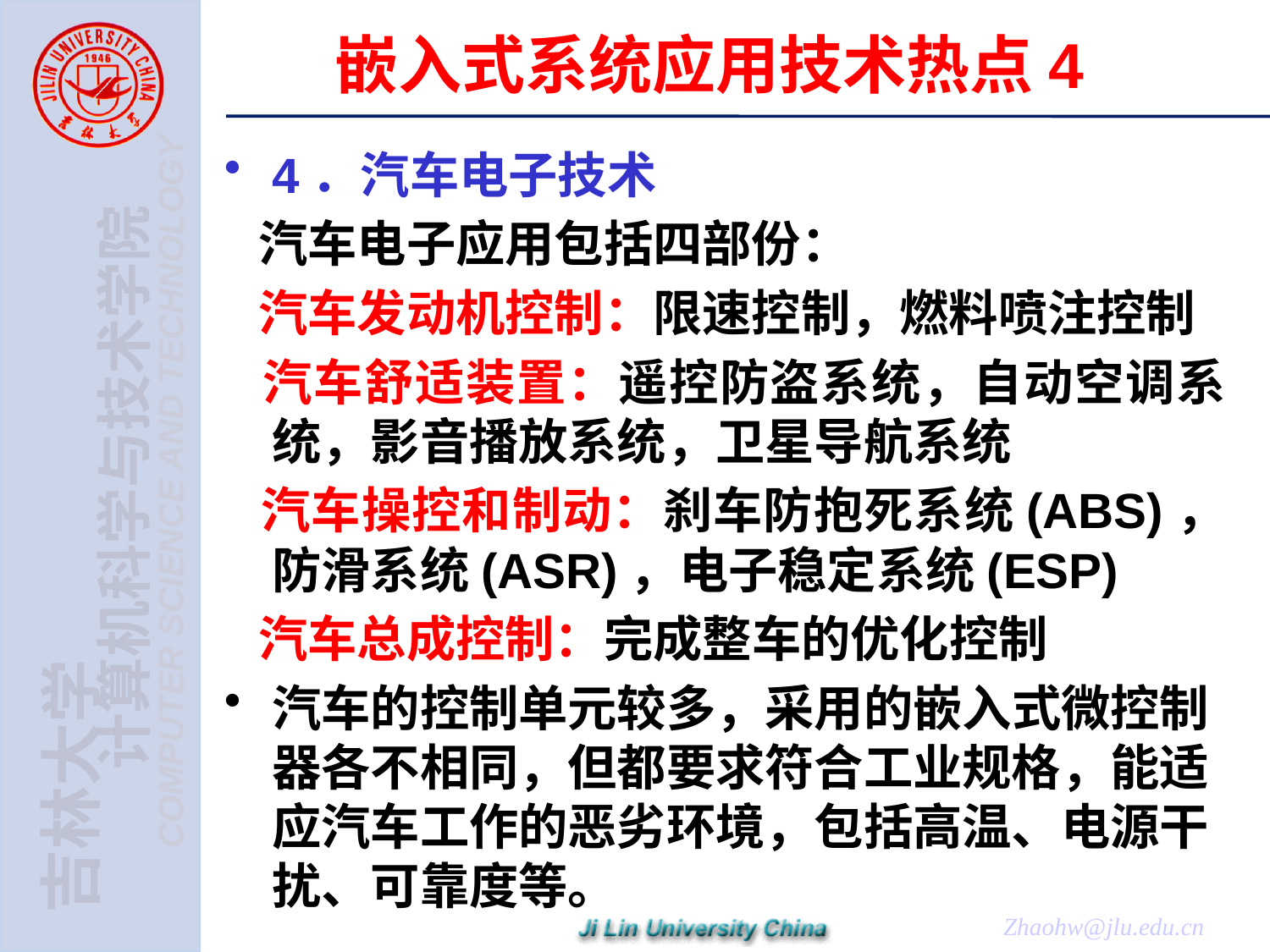

# 嵌入式系统应用技术热点4
4．汽车电子技术
  汽车电子应用包括四部份：
  汽车发动机控制：限速控制，燃料喷注控制
  汽车舒适装置：遥控防盗系统，自动空调系统，影音播放系统，卫星导航系统
  汽车操控和制动：刹车防抱死系统(ABS)，防滑系统(ASR)，电子稳定系统(ESP)
  汽车总成控制：完成整车的优化控制
汽车的控制单元较多，采用的嵌入式微控制器各不相同，但都要求符合工业规格，能适应汽车工作的恶劣环境，包括高温、电源干扰、可靠度等。